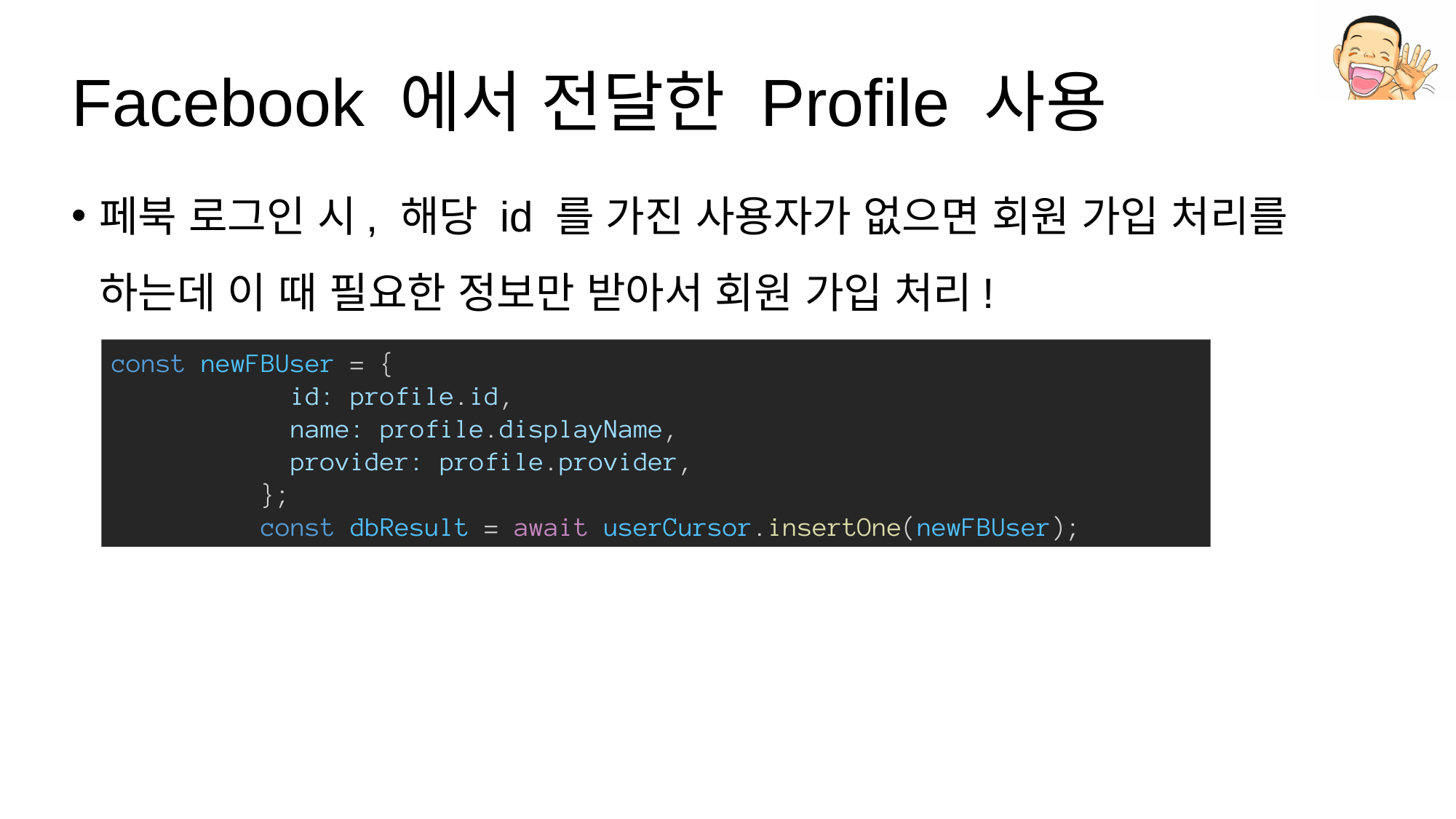

# Facebook 에서 전달한 Profile 사용
페북 로그인 시, 해당 id 를 가진 사용자가 없으면 회원 가입 처리를 하는데 이 때 필요한 정보만 받아서 회원 가입 처리!
const newFBUser = {
            id: profile.id,
            name: profile.displayName,
            provider: profile.provider,
          };
          const dbResult = await userCursor.insertOne(newFBUser);